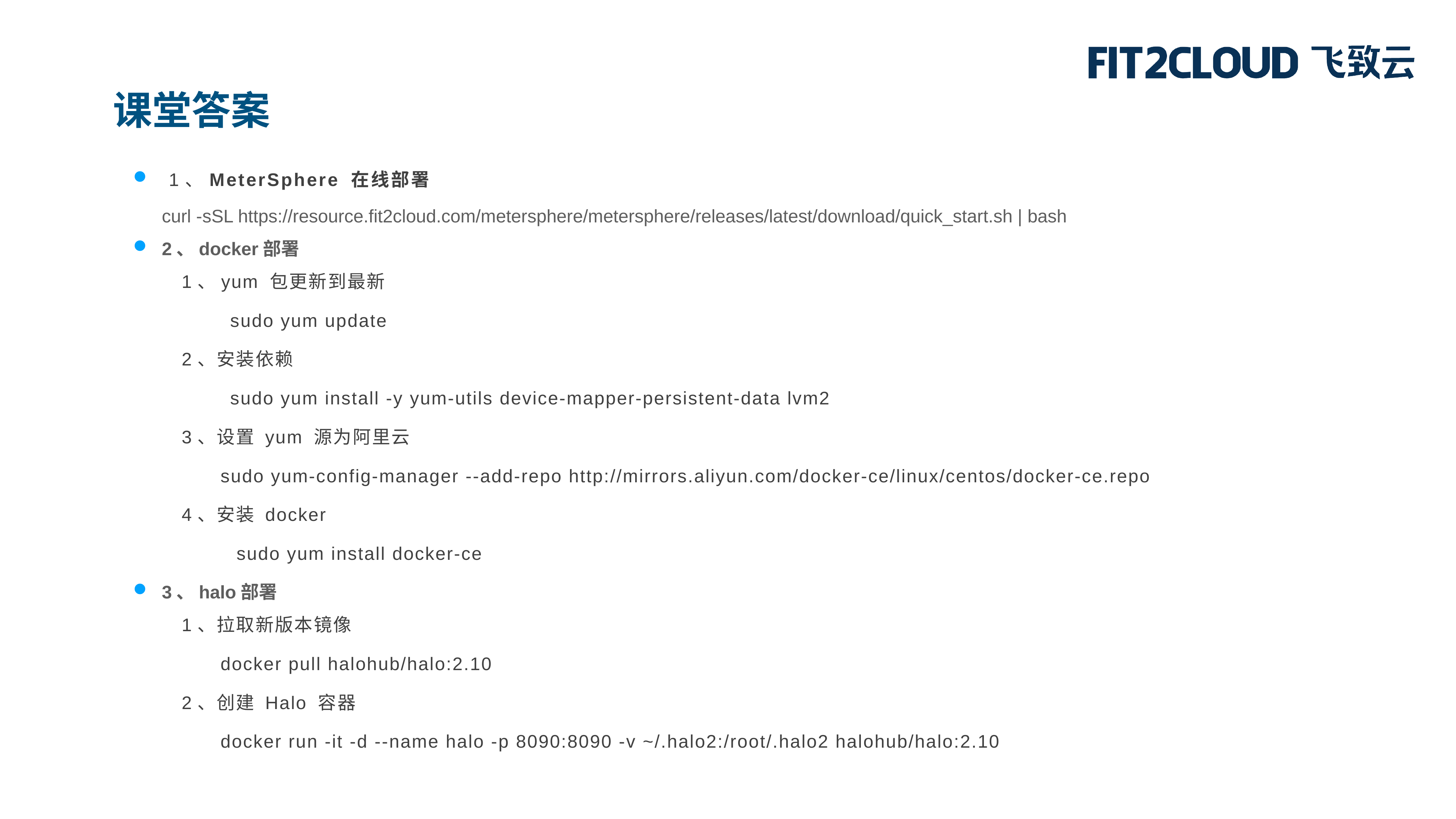

课堂答案
 1、MeterSphere 在线部署
curl -sSL https://resource.fit2cloud.com/metersphere/metersphere/releases/latest/download/quick_start.sh | bash
2、docker部署
1、yum 包更新到最新
sudo yum update
2、安装依赖
sudo yum install -y yum-utils device-mapper-persistent-data lvm2
3、设置 yum 源为阿里云
sudo yum-config-manager --add-repo http://mirrors.aliyun.com/docker-ce/linux/centos/docker-ce.repo
4、安装 docker
 sudo yum install docker-ce
3、halo部署
1、拉取新版本镜像
docker pull halohub/halo:2.10
2、创建 Halo 容器
docker run -it -d --name halo -p 8090:8090 -v ~/.halo2:/root/.halo2 halohub/halo:2.10